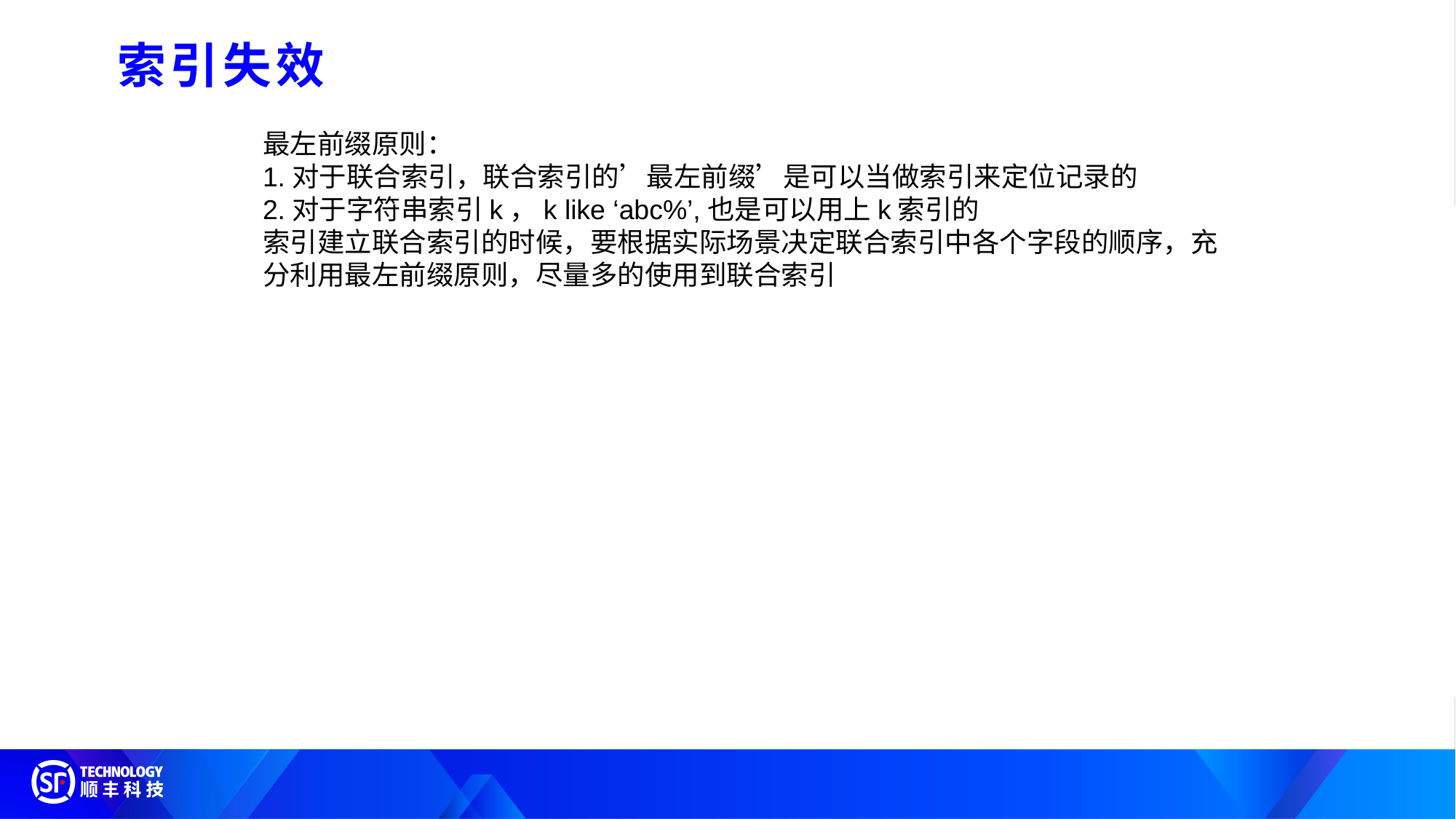

索引失效
最左前缀原则：
1.对于联合索引，联合索引的’最左前缀’是可以当做索引来定位记录的
2.对于字符串索引k，k like ‘abc%’,也是可以用上k索引的
索引建立联合索引的时候，要根据实际场景决定联合索引中各个字段的顺序，充分利用最左前缀原则，尽量多的使用到联合索引